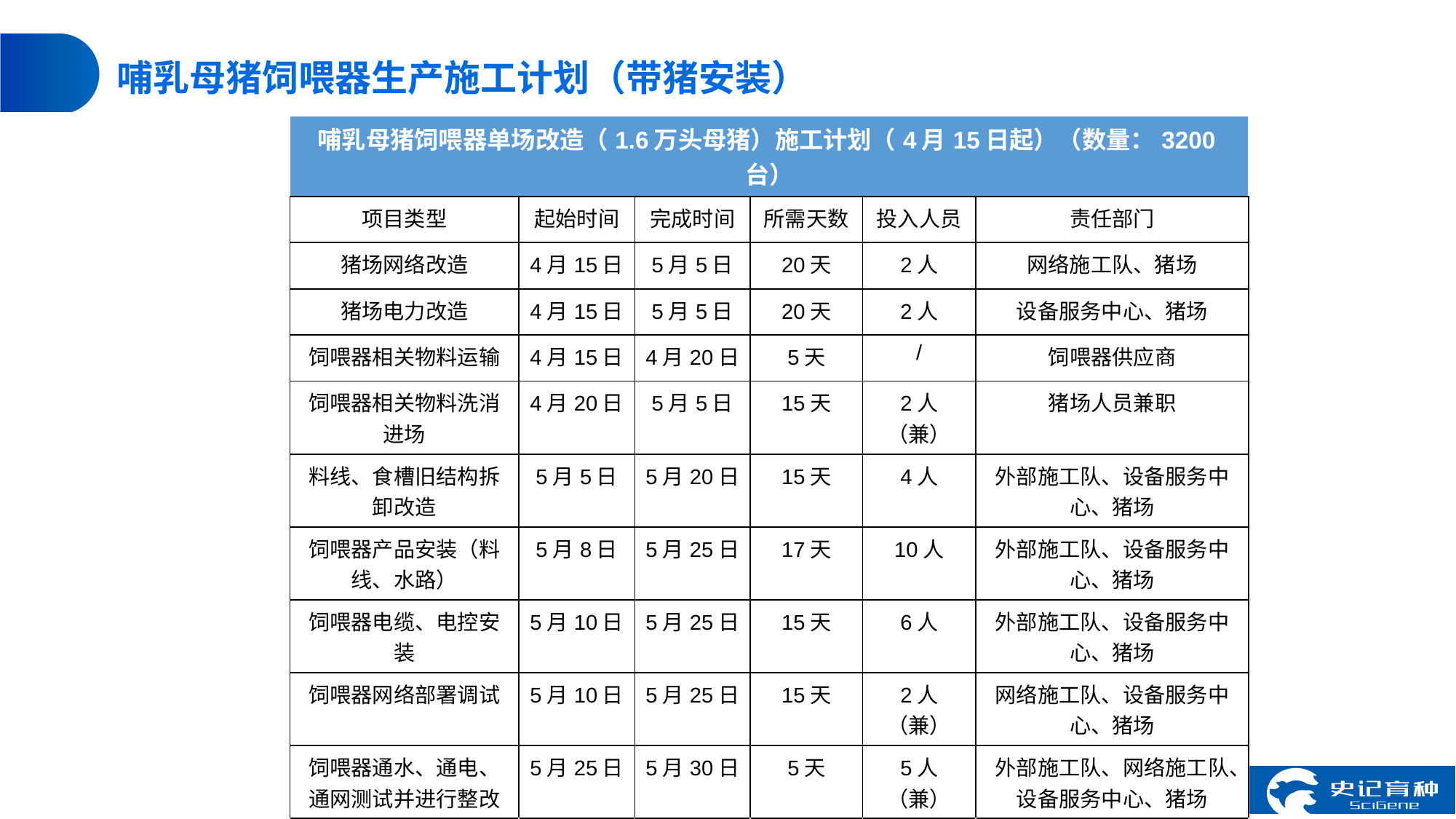

# 哺乳母猪饲喂器生产施工计划（带猪安装）
| 哺乳母猪饲喂器单场改造（1.6万头母猪）施工计划（4月15日起）（数量：3200台） |  |  |  |  |  |
| --- | --- | --- | --- | --- | --- |
| 项目类型 | 起始时间 | 完成时间 | 所需天数 | 投入人员 | 责任部门 |
| 猪场网络改造 | 4月15日 | 5月5日 | 20天 | 2人 | 网络施工队、猪场 |
| 猪场电力改造 | 4月15日 | 5月5日 | 20天 | 2人 | 设备服务中心、猪场 |
| 饲喂器相关物料运输 | 4月15日 | 4月20日 | 5天 | / | 饲喂器供应商 |
| 饲喂器相关物料洗消进场 | 4月20日 | 5月5日 | 15天 | 2人（兼） | 猪场人员兼职 |
| 料线、食槽旧结构拆卸改造 | 5月5日 | 5月20日 | 15天 | 4人 | 外部施工队、设备服务中心、猪场 |
| 饲喂器产品安装（料线、水路） | 5月8日 | 5月25日 | 17天 | 10人 | 外部施工队、设备服务中心、猪场 |
| 饲喂器电缆、电控安装 | 5月10日 | 5月25日 | 15天 | 6人 | 外部施工队、设备服务中心、猪场 |
| 饲喂器网络部署调试 | 5月10日 | 5月25日 | 15天 | 2人（兼） | 网络施工队、设备服务中心、猪场 |
| 饲喂器通水、通电、通网测试并进行整改 | 5月25日 | 5月30日 | 5天 | 5人（兼） | 外部施工队、网络施工队、设备服务中心、猪场 |
| 总计： |  |  | 45天 | 24人 |  |